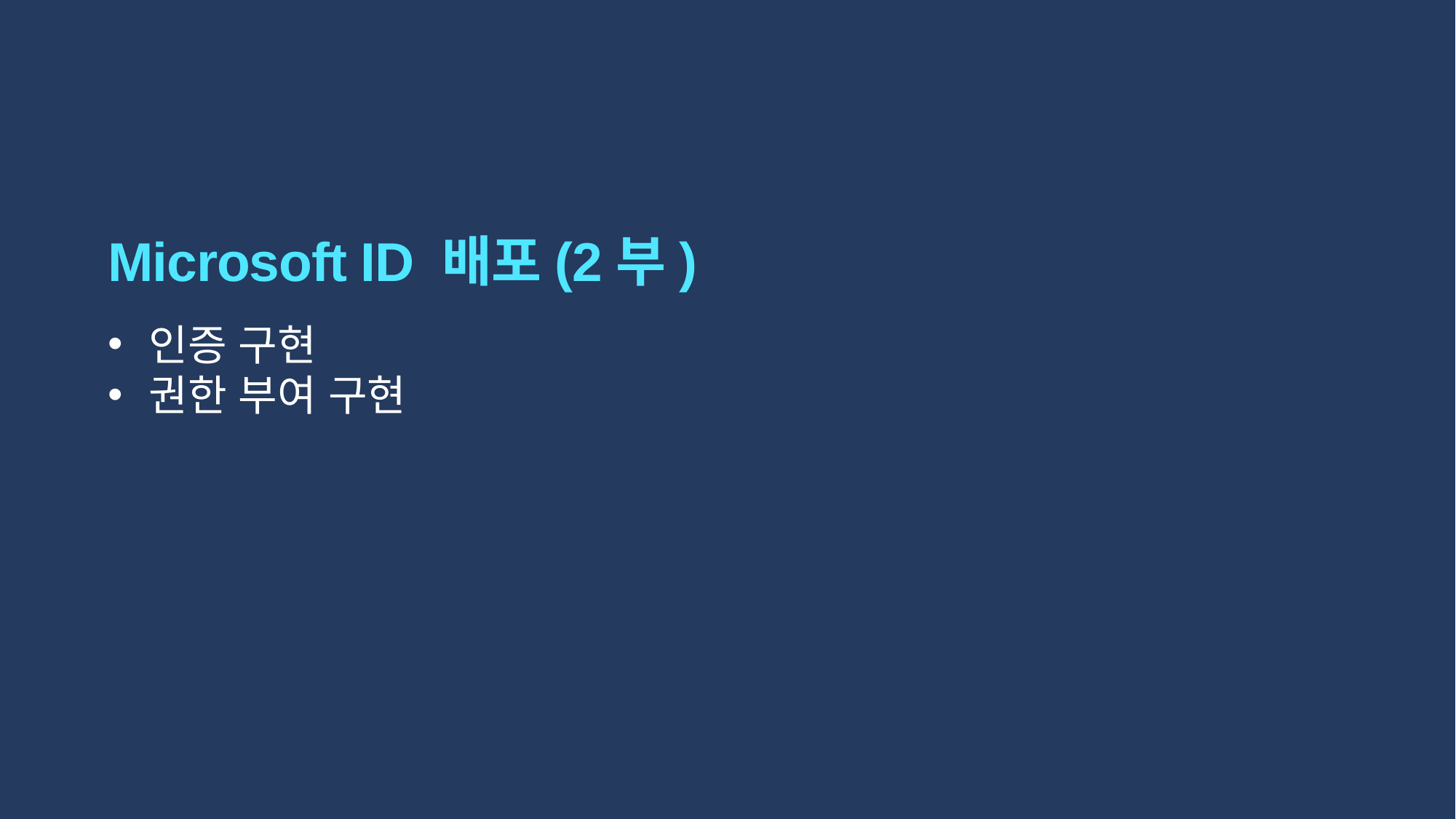

# Microsoft ID 배포(2부)
인증 구현
권한 부여 구현